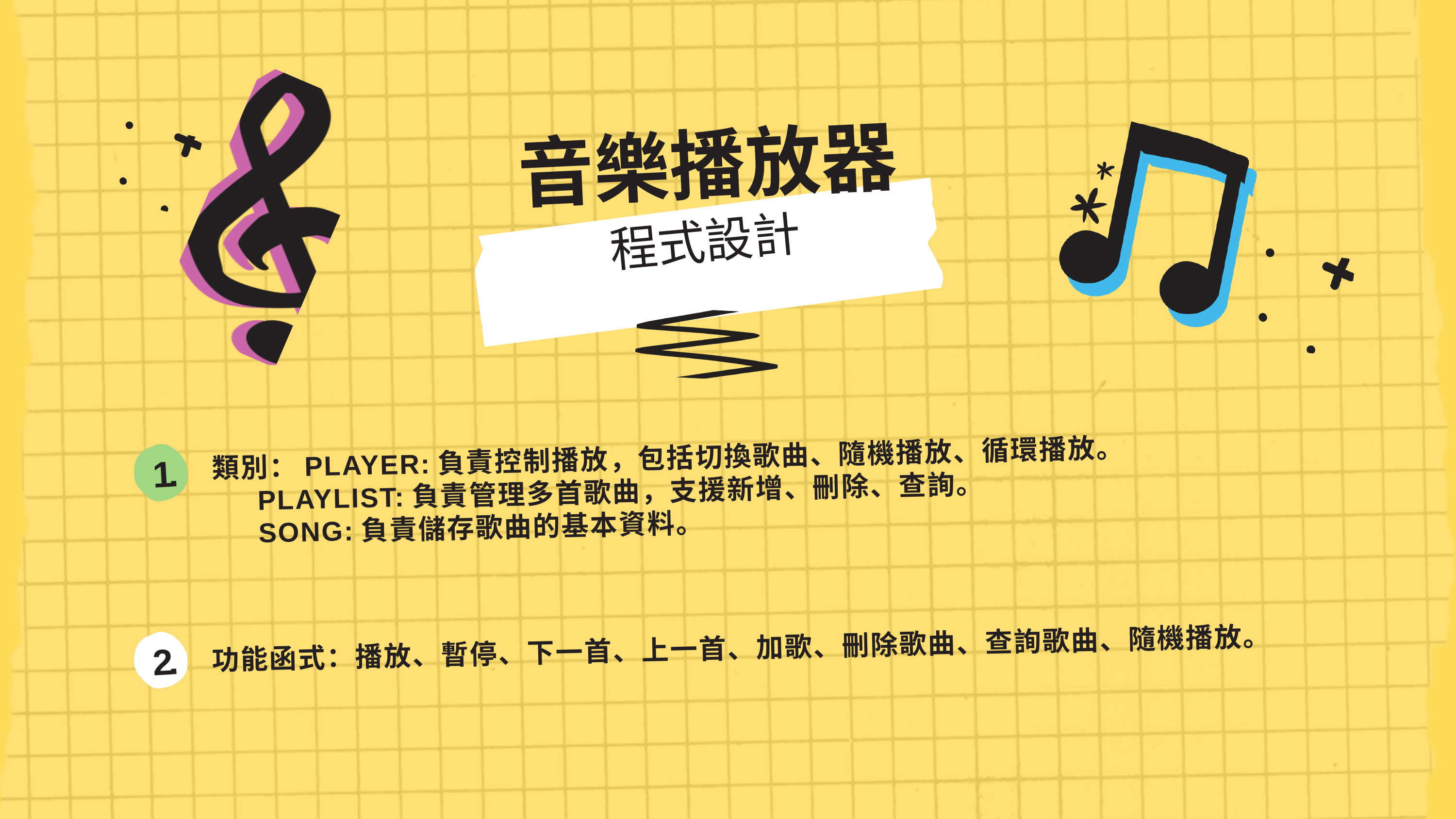

音樂播放器
程式設計

類別：PLAYER:負責控制播放，包括切換歌曲、隨機播放、循環播放。
     PLAYLIST:負責管理多首歌曲，支援新增、刪除、查詢。
     SONG:負責儲存歌曲的基本資料。

1.
功能函式：播放、暫停、下一首、上一首、加歌、刪除歌曲、查詢歌曲、隨機播放。

2.